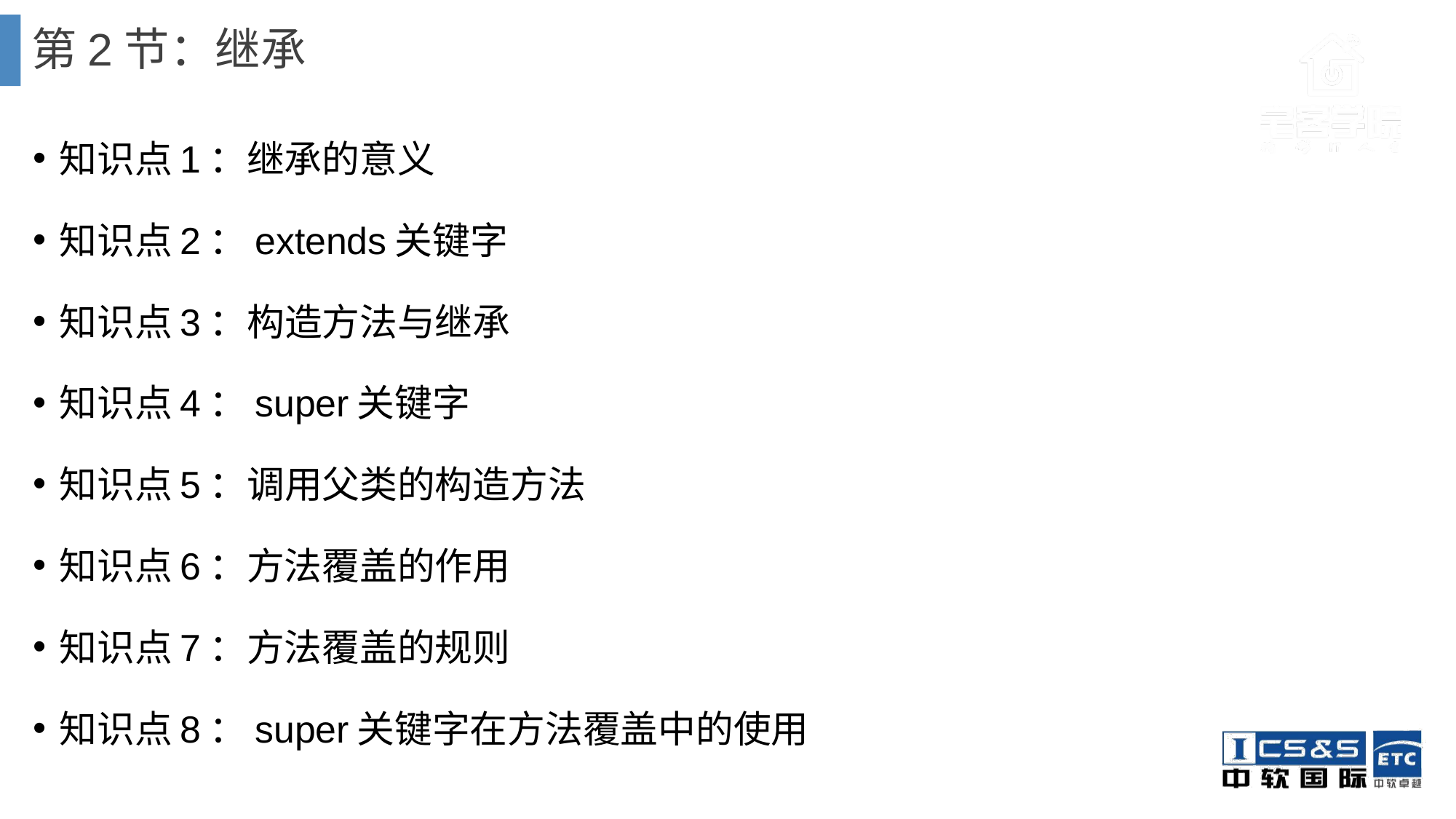

# 第2节：继承
知识点1：继承的意义
知识点2：extends关键字
知识点3：构造方法与继承
知识点4：super关键字
知识点5：调用父类的构造方法
知识点6：方法覆盖的作用
知识点7：方法覆盖的规则
知识点8：super关键字在方法覆盖中的使用